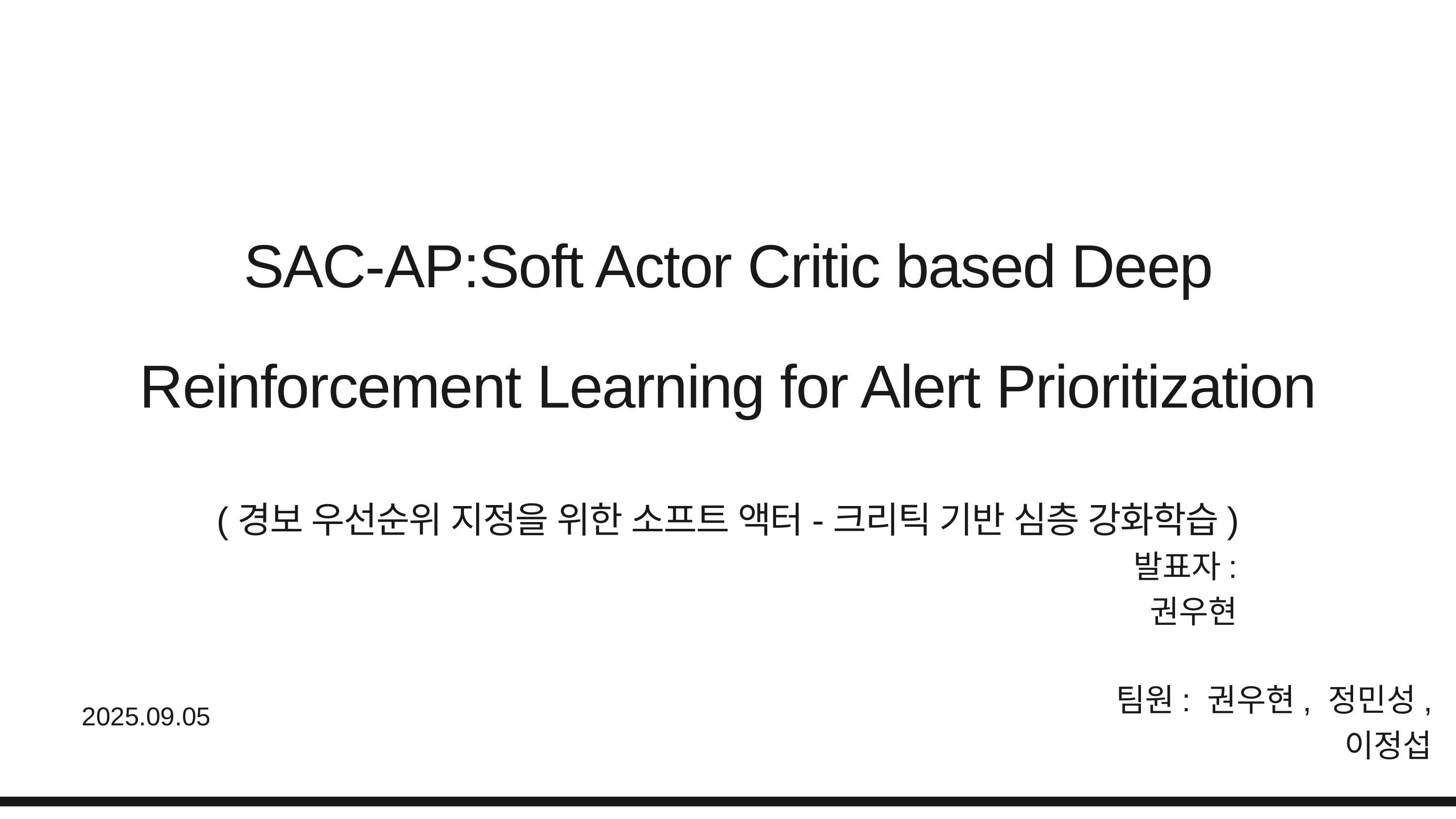

SAC-AP:Soft Actor Critic based Deep Reinforcement Learning for Alert Prioritization
(경보 우선순위 지정을 위한 소프트 액터-크리틱 기반 심층 강화학습)
발표자: 권우현
팀원: 권우현, 정민성, 이정섭
2025.09.05